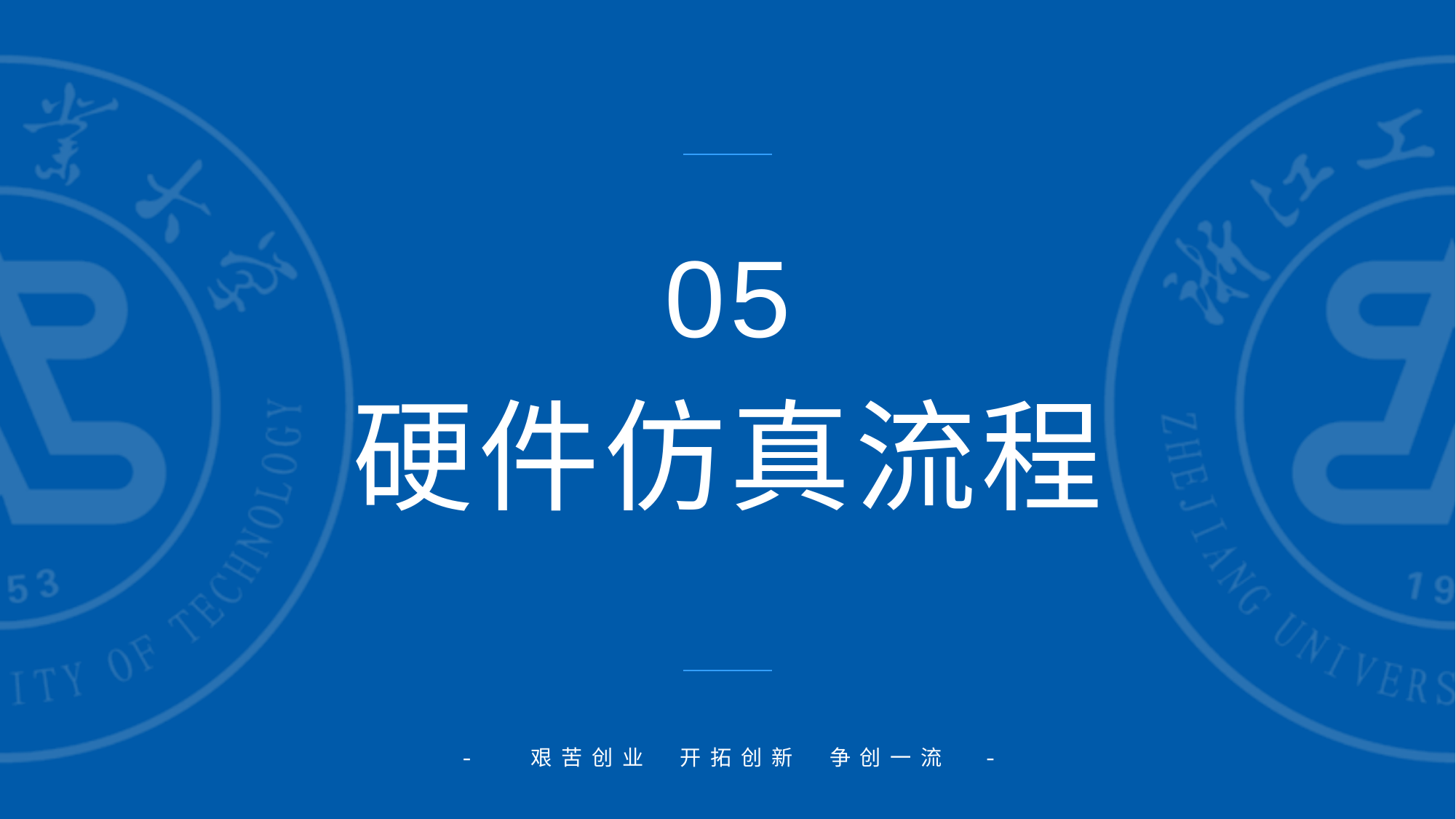

05
硬件仿真流程
-  艰苦创业  开拓创新  争创一流  -